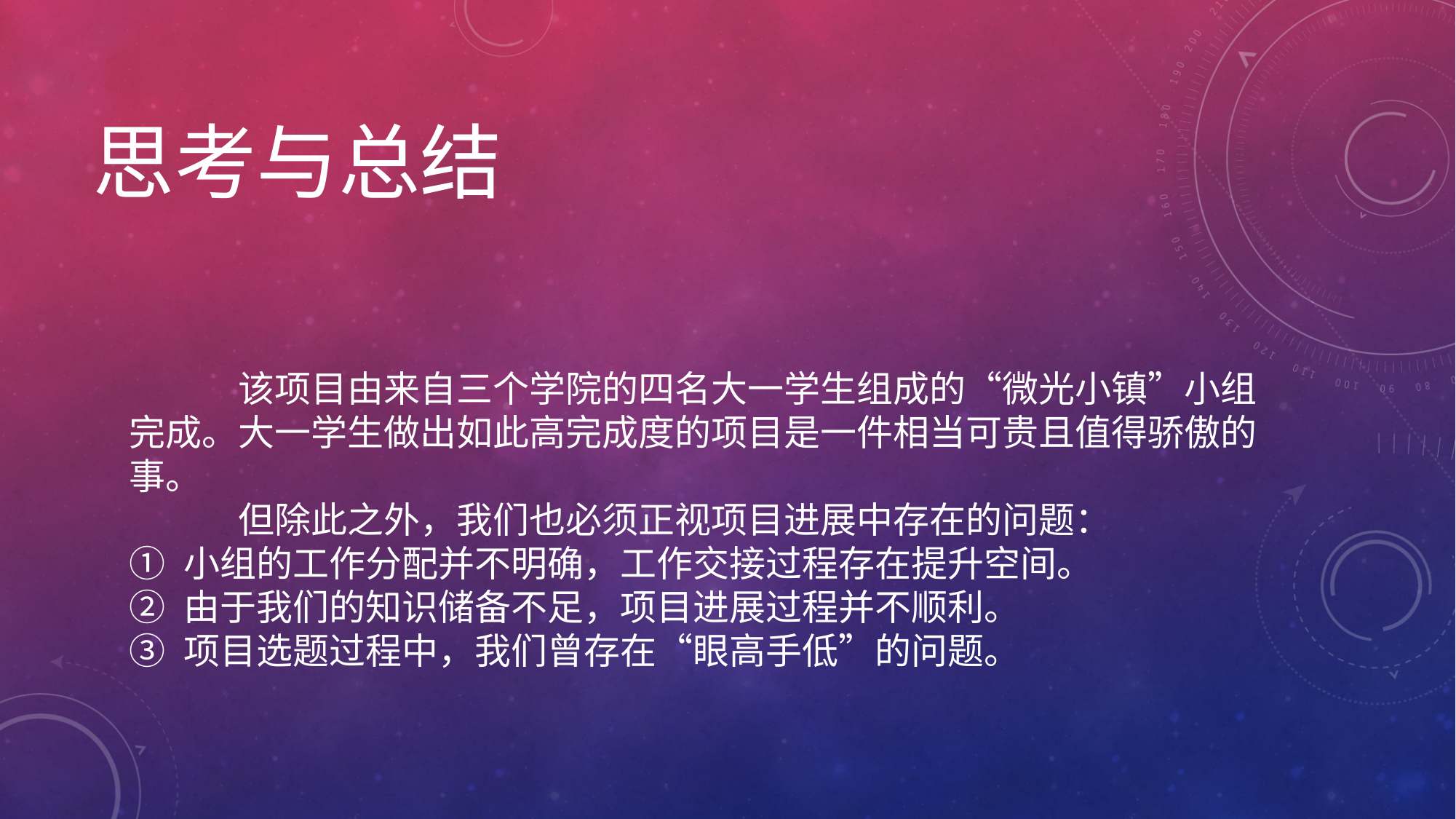

# 思考与总结
	该项目由来自三个学院的四名大一学生组成的“微光小镇”小组完成。大一学生做出如此高完成度的项目是一件相当可贵且值得骄傲的事。
	但除此之外，我们也必须正视项目进展中存在的问题：
小组的工作分配并不明确，工作交接过程存在提升空间。
由于我们的知识储备不足，项目进展过程并不顺利。
项目选题过程中，我们曾存在“眼高手低”的问题。